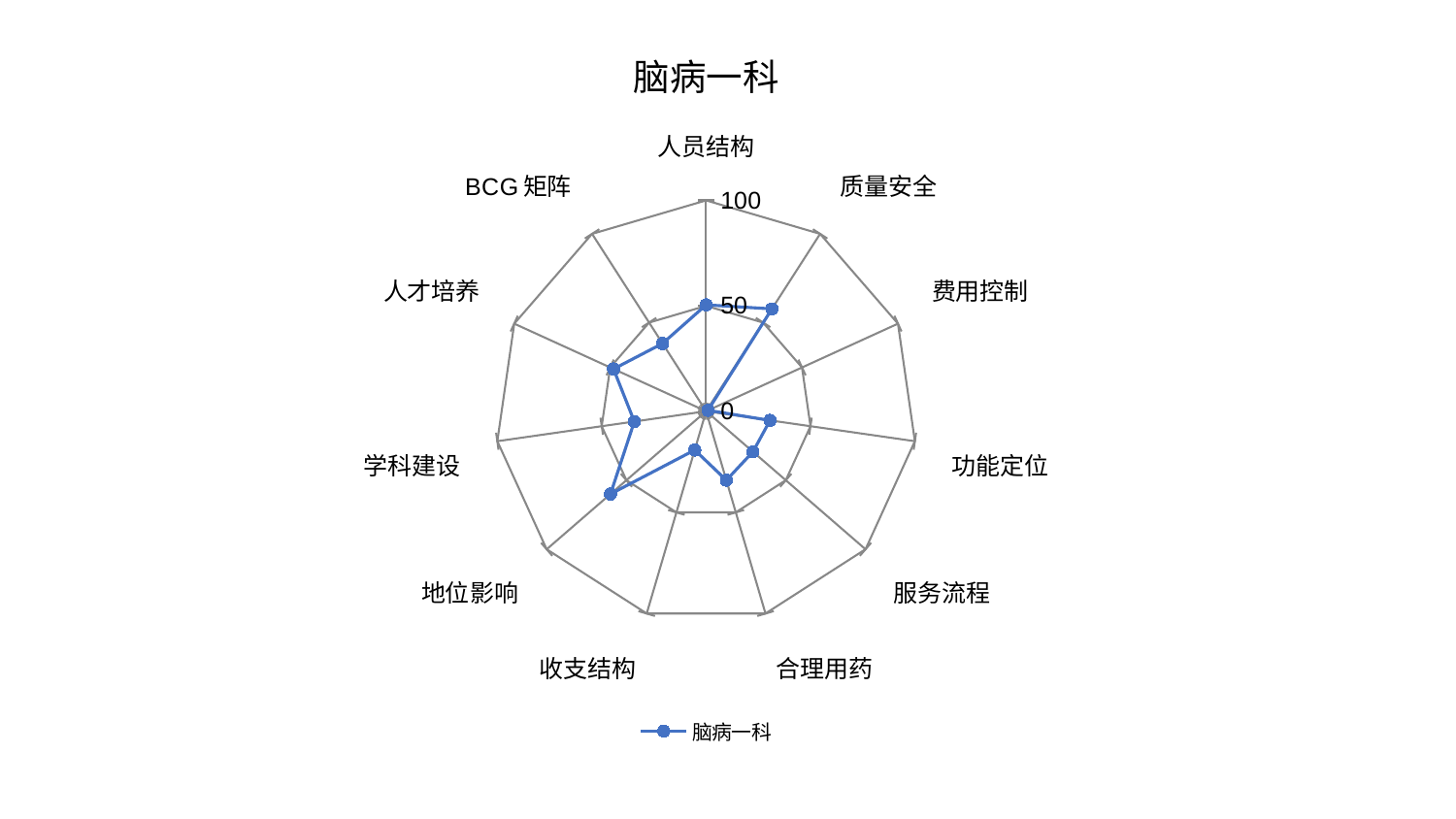

### Chart: 脑病一科

| Category | 脑病一科 |
|---|---|
| 人员结构 | 50.45358391498704 |
| 质量安全 | 57.71013197851139 |
| 费用控制 | 1.0083793211637753 |
| 功能定位 | 30.636155405540354 |
| 服务流程 | 29.397573346994943 |
| 合理用药 | 34.111208279295944 |
| 收支结构 | 19.182625112622386 |
| 地位影响 | 59.98951555067151 |
| 学科建设 | 34.38316847294205 |
| 人才培养 | 48.25816886469834 |
| BCG矩阵 | 38.20009647015565 |
146